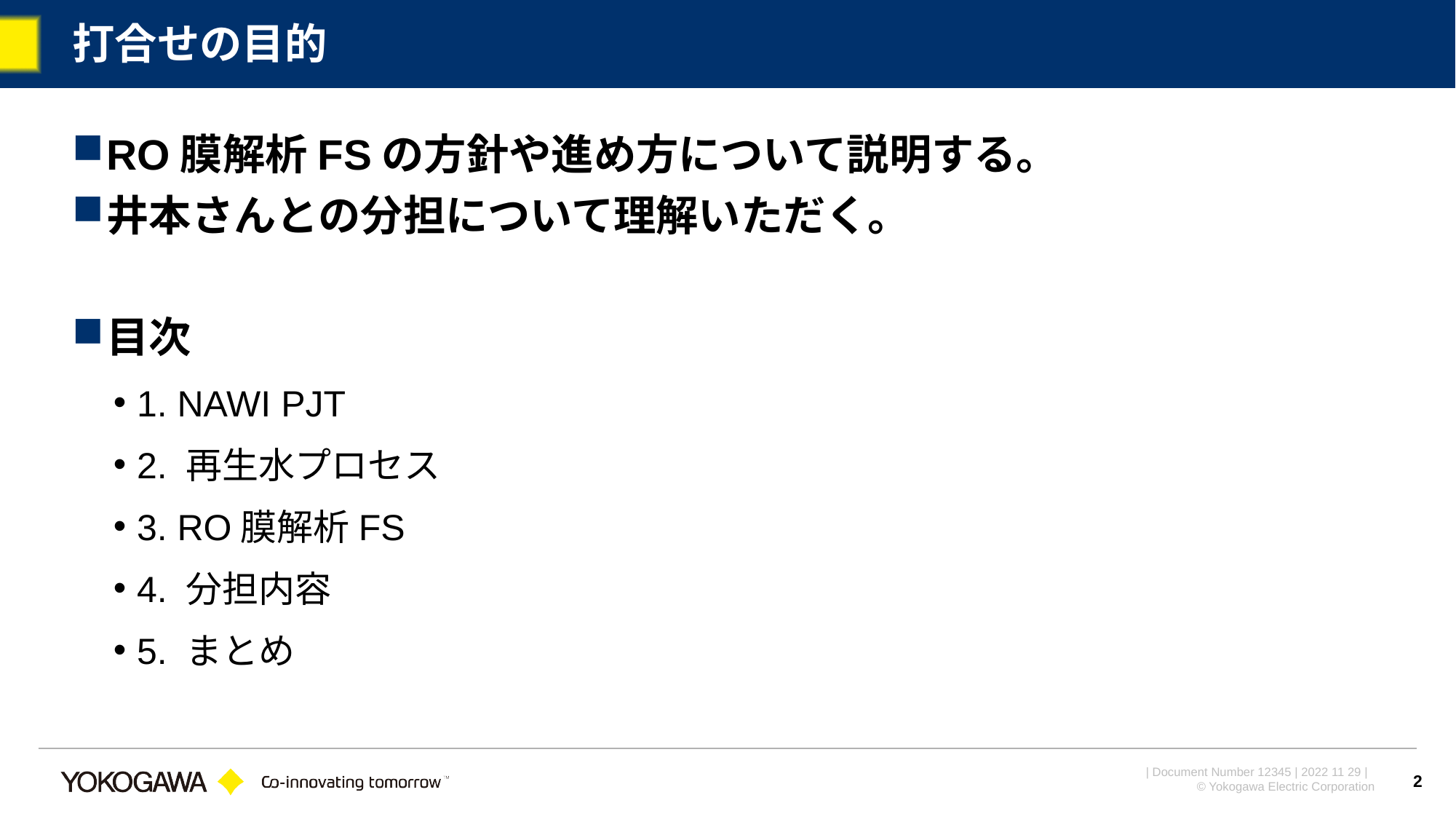

# 打合せの目的
RO膜解析FSの方針や進め方について説明する。
井本さんとの分担について理解いただく。

目次
1. NAWI PJT
2. 再生水プロセス
3. RO膜解析FS
4. 分担内容
5. まとめ

2